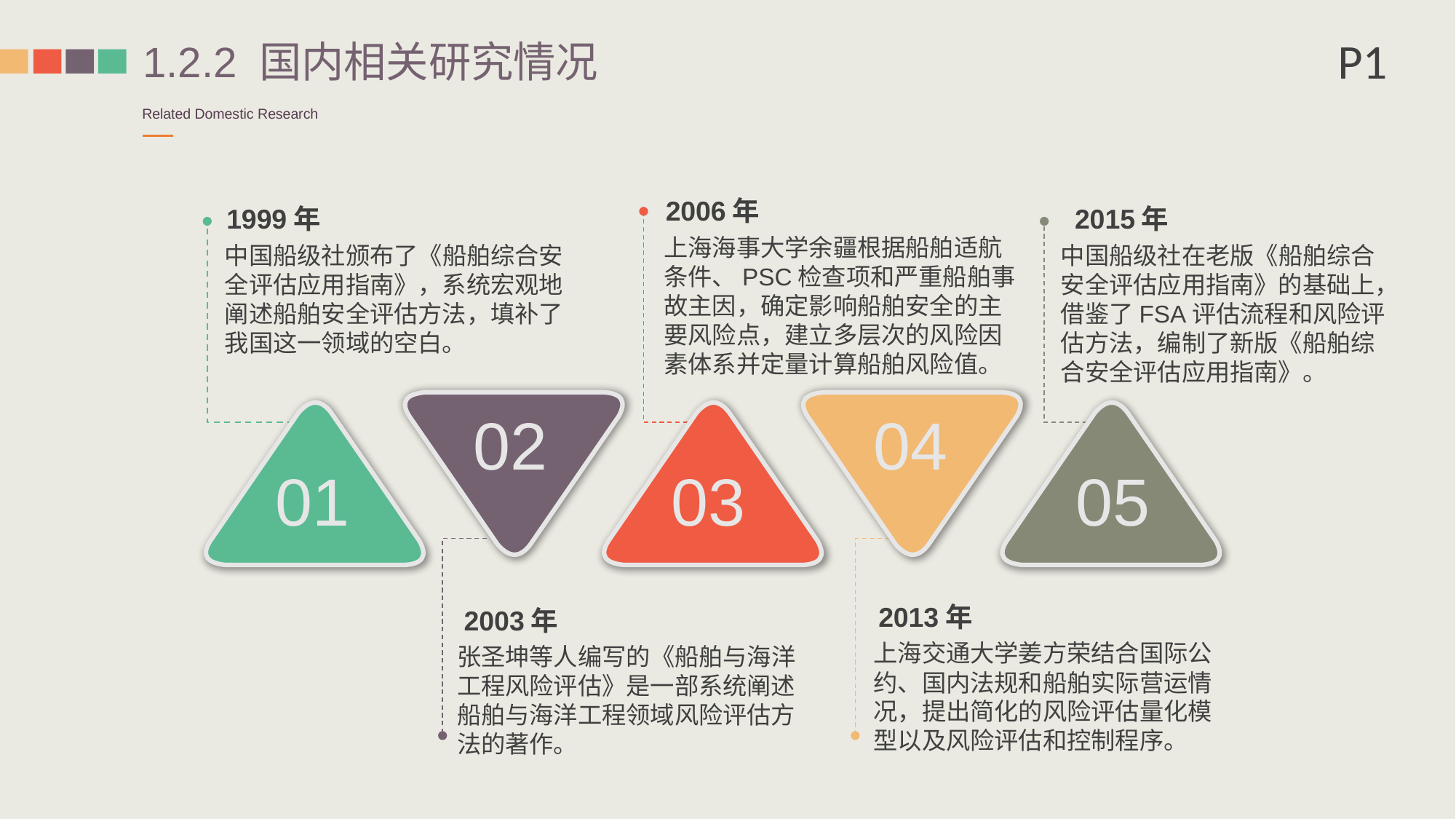

P1
1.2.2 国内相关研究情况

Related Domestic Research

2006年
上海海事大学余疆根据船舶适航条件、PSC检查项和严重船舶事故主因，确定影响船舶安全的主要风险点，建立多层次的风险因素体系并定量计算船舶风险值。
1999年
中国船级社颁布了《船舶综合安全评估应用指南》，系统宏观地阐述船舶安全评估方法，填补了我国这一领域的空白。
2015年
中国船级社在老版《船舶综合安全评估应用指南》的基础上，借鉴了FSA评估流程和风险评估方法，编制了新版《船舶综合安全评估应用指南》。

02

04

01

03

05

2013年
上海交通大学姜方荣结合国际公约、国内法规和船舶实际营运情况，提出简化的风险评估量化模型以及风险评估和控制程序。
2003年
张圣坤等人编写的《船舶与海洋工程风险评估》是一部系统阐述船舶与海洋工程领域风险评估方法的著作。